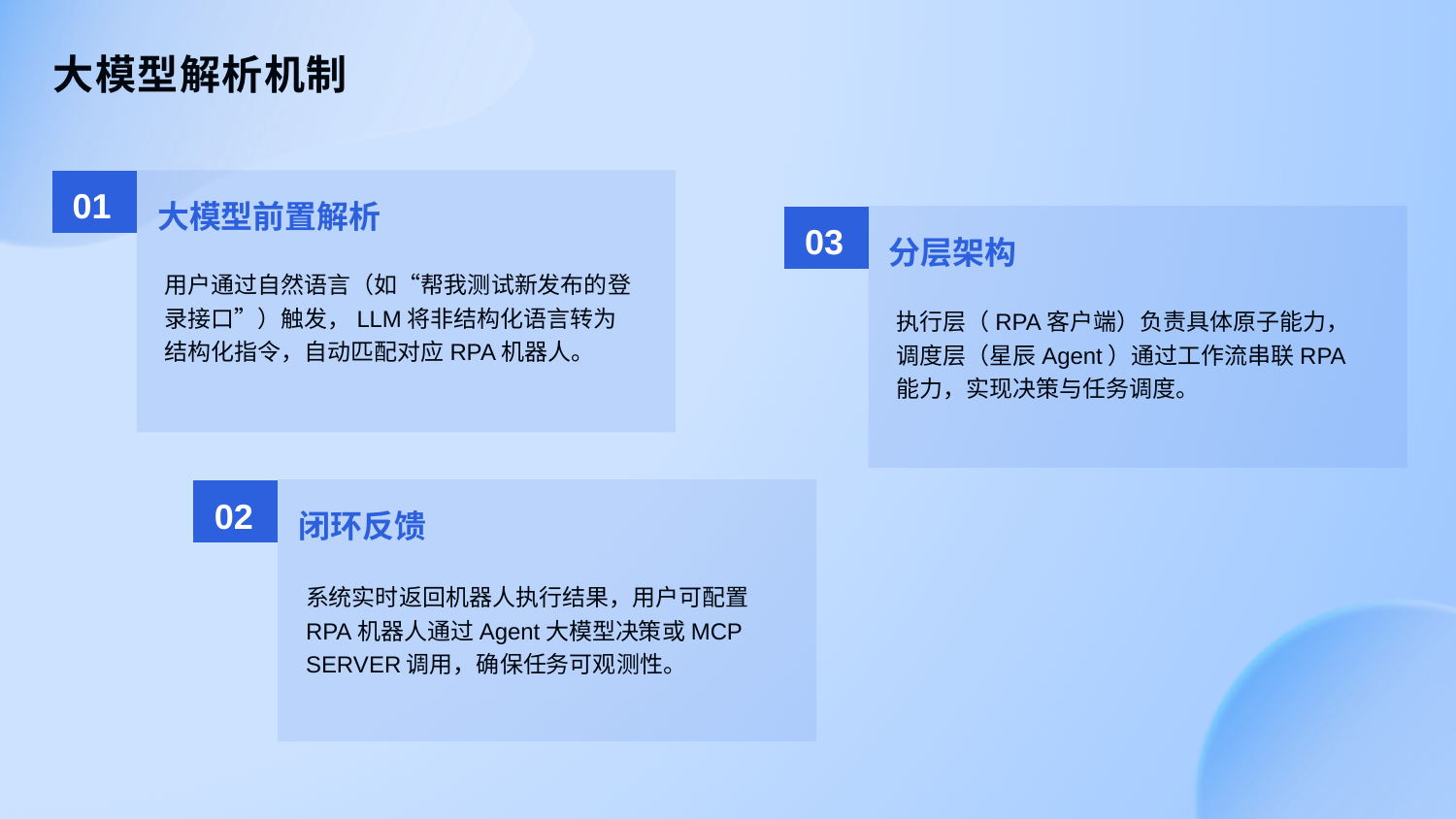

大模型解析机制
01

大模型前置解析

03

分层架构
用户通过自然语言（如“帮我测试新发布的登录接口”）触发，LLM将非结构化语言转为结构化指令，自动匹配对应RPA机器人。
执行层（RPA客户端）负责具体原子能力，调度层（星辰Agent）通过工作流串联RPA能力，实现决策与任务调度。
02

闭环反馈
系统实时返回机器人执行结果，用户可配置RPA机器人通过Agent大模型决策或MCP SERVER调用，确保任务可观测性。